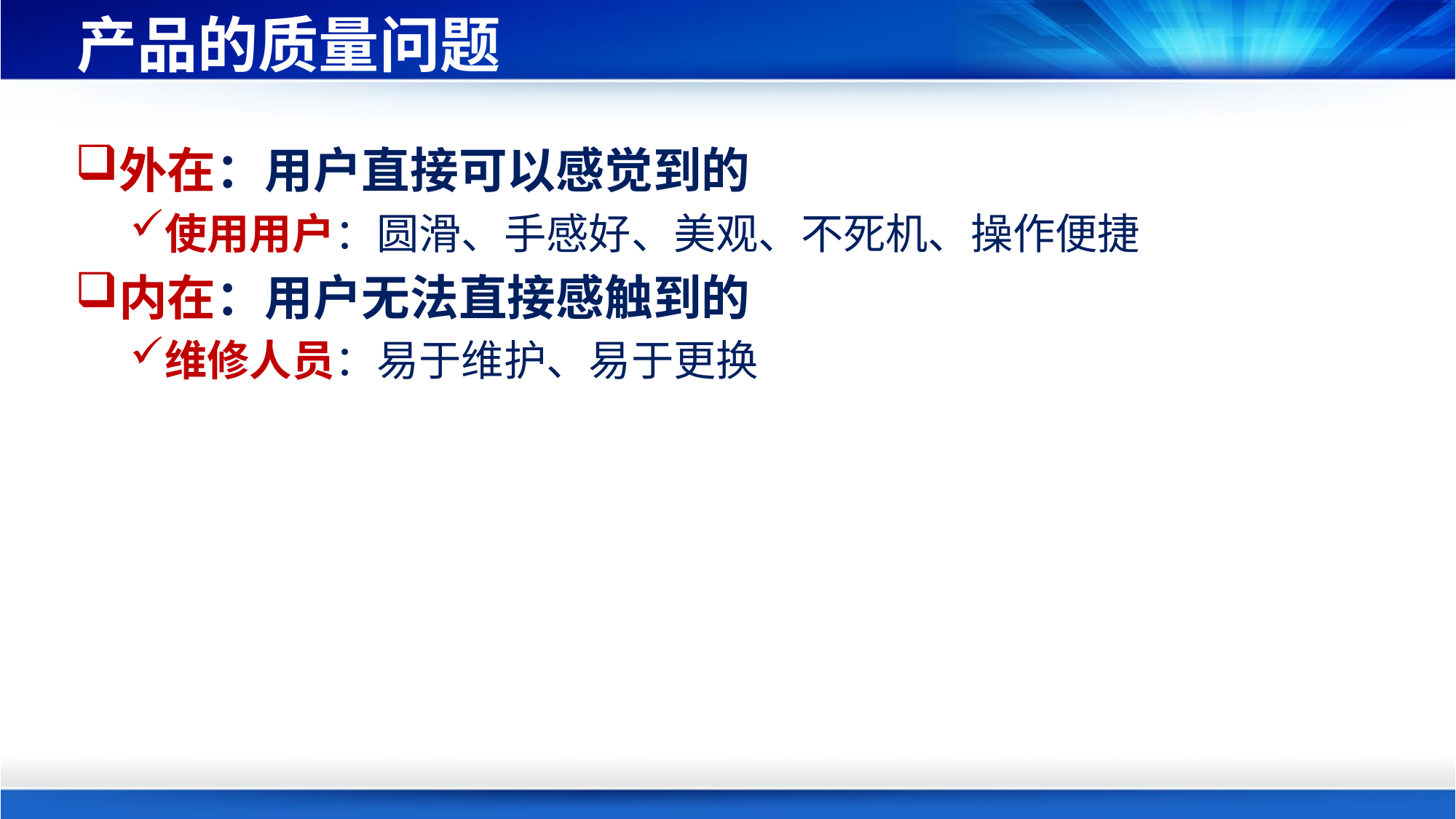

# 产品的质量问题
外在：用户直接可以感觉到的
使用用户：圆滑、手感好、美观、不死机、操作便捷
内在：用户无法直接感触到的
维修人员：易于维护、易于更换